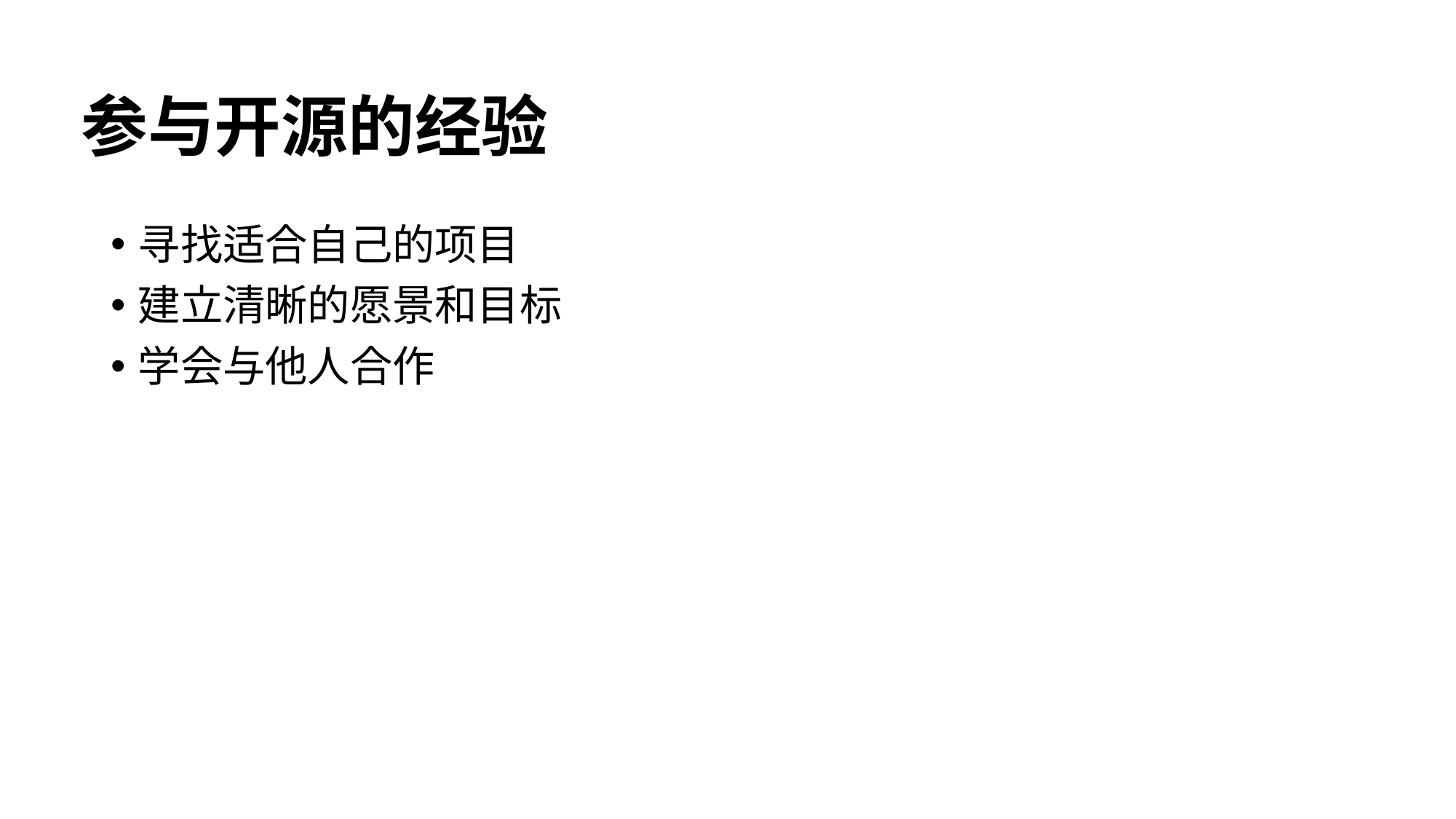

# 参与开源的经验
寻找适合自己的项目
建立清晰的愿景和目标
学会与他人合作